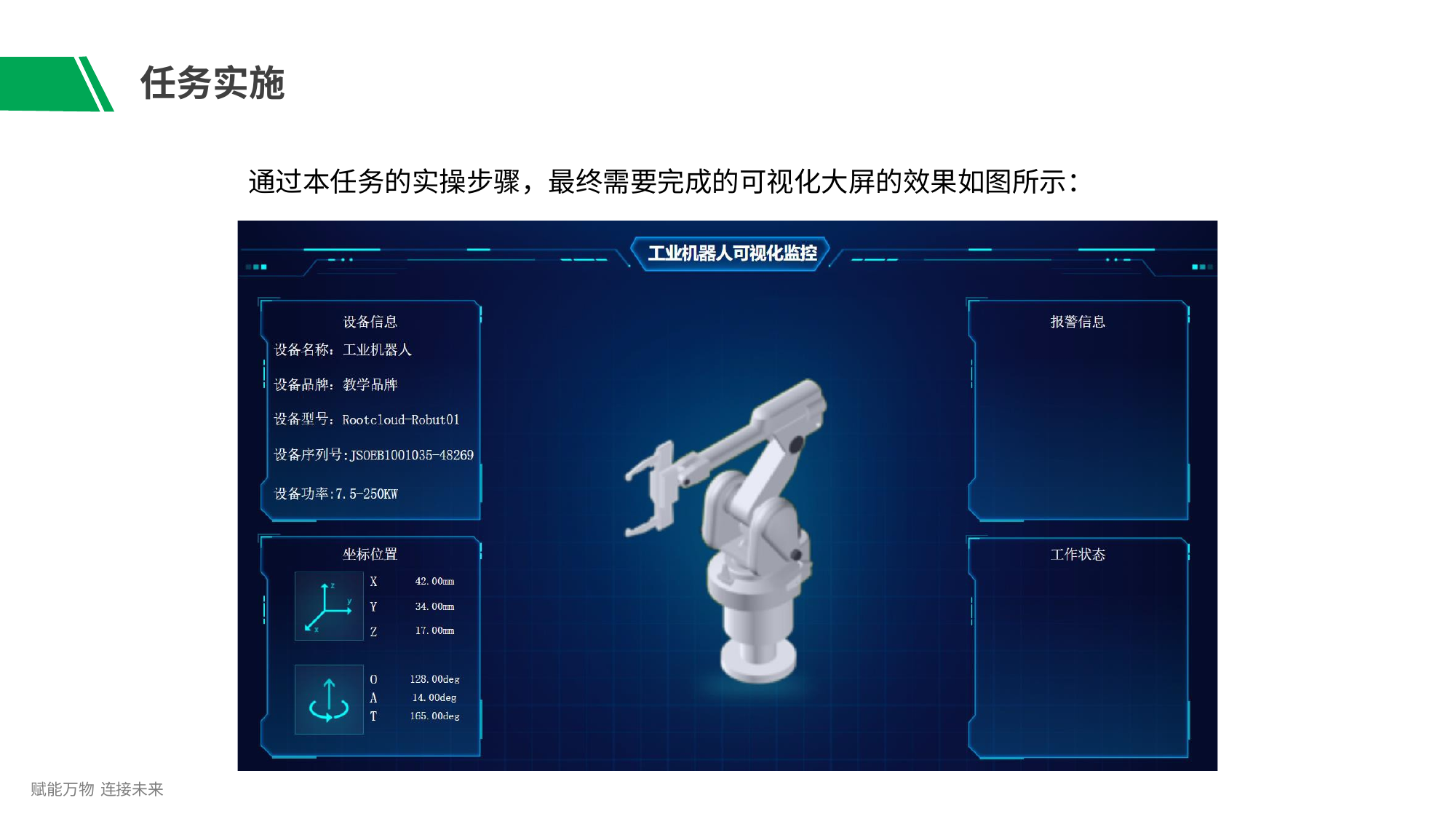

任务实施
通过本任务的实操步骤，最终需要完成的可视化大屏的效果如图所示：

赋能万物 连接未来